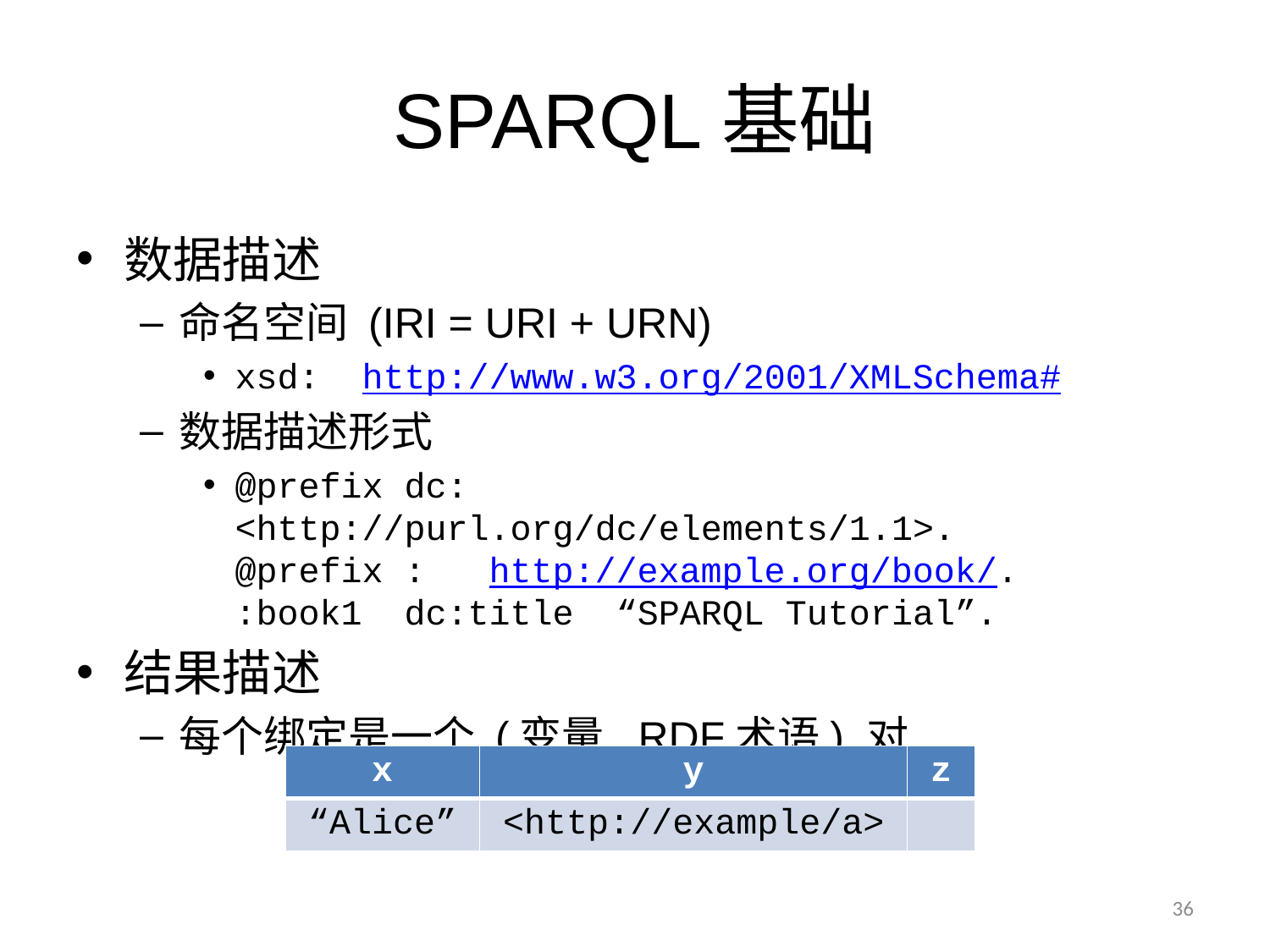

# SPARQL基础
数据描述
命名空间 (IRI = URI + URN)
xsd:  http://www.w3.org/2001/XMLSchema#
数据描述形式
@prefix dc: <http://purl.org/dc/elements/1.1>.
@prefix :   http://example.org/book/.
:book1  dc:title  “SPARQL Tutorial”.
结果描述
每个绑定是一个 (变量, RDF术语) 对

| x | y | z |
| --- | --- | --- |
| “Alice” | <http://example/a> |  |
36